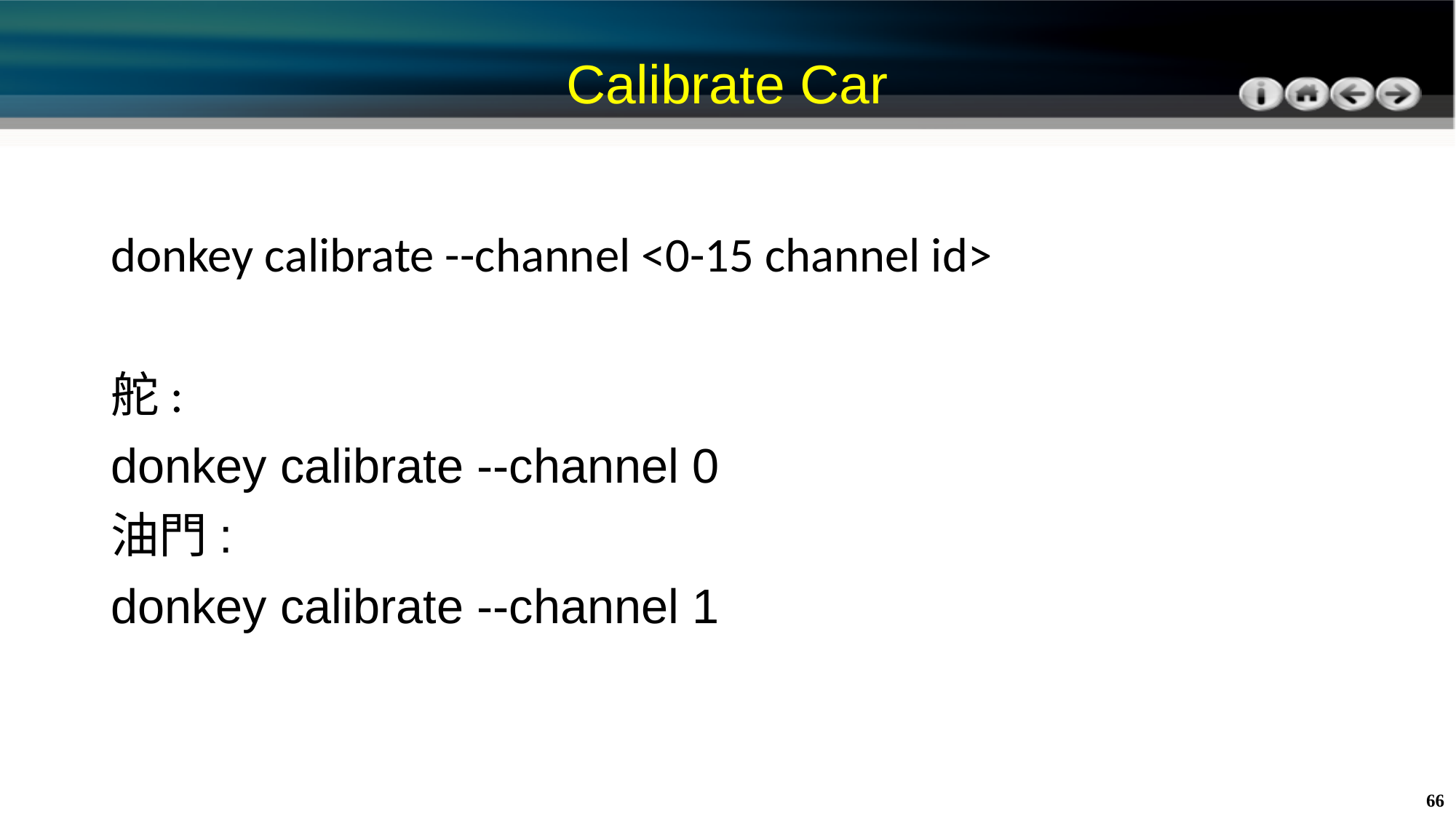

# Calibrate Car
donkey calibrate --channel <0-15 channel id>

舵:
donkey calibrate --channel 0
油門:
donkey calibrate --channel 1